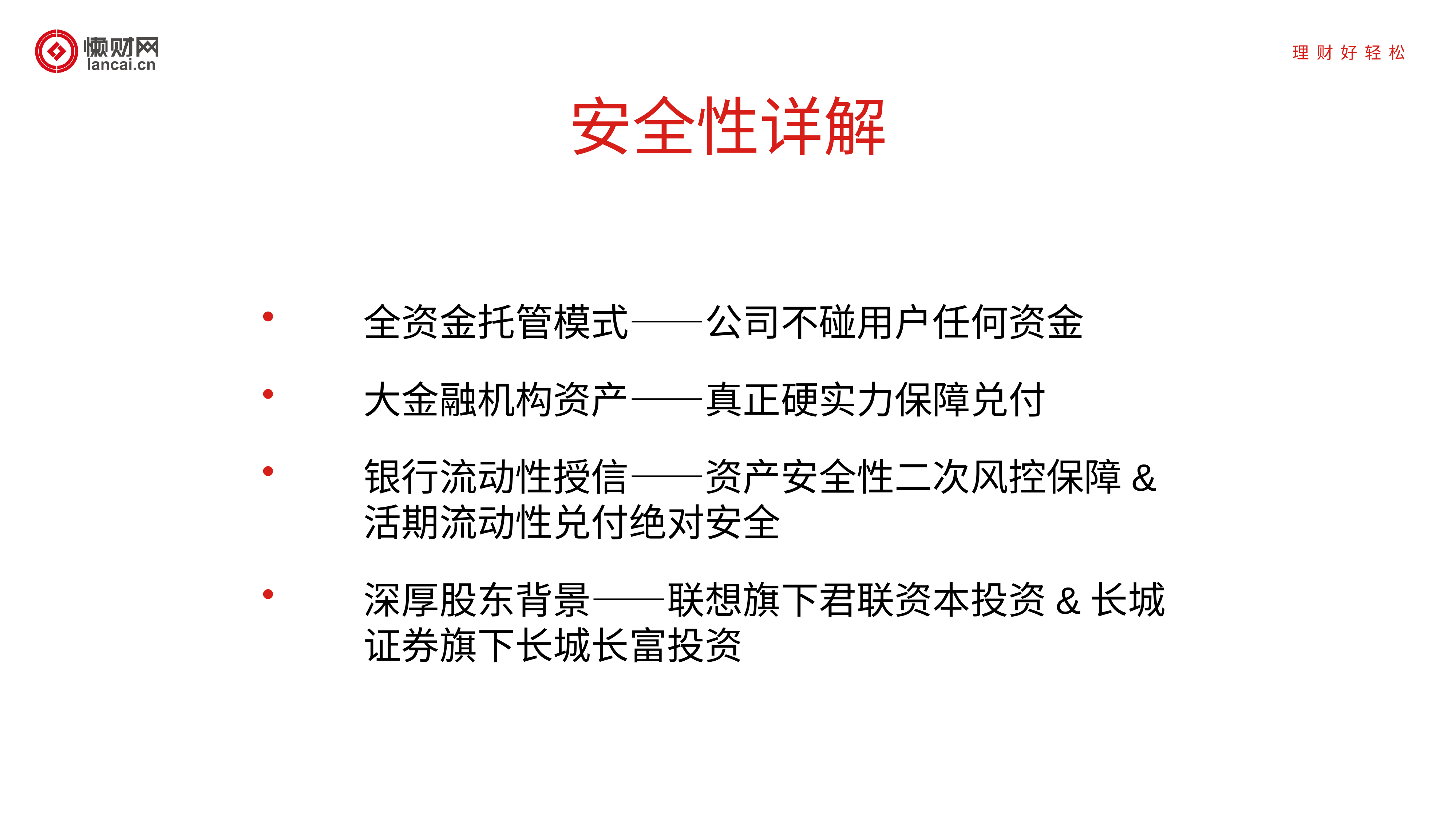

# 安全性详解
全资金托管模式——公司不碰用户任何资金
大金融机构资产——真正硬实力保障兑付
银行流动性授信——资产安全性二次风控保障&活期流动性兑付绝对安全
深厚股东背景——联想旗下君联资本投资&长城证券旗下长城长富投资